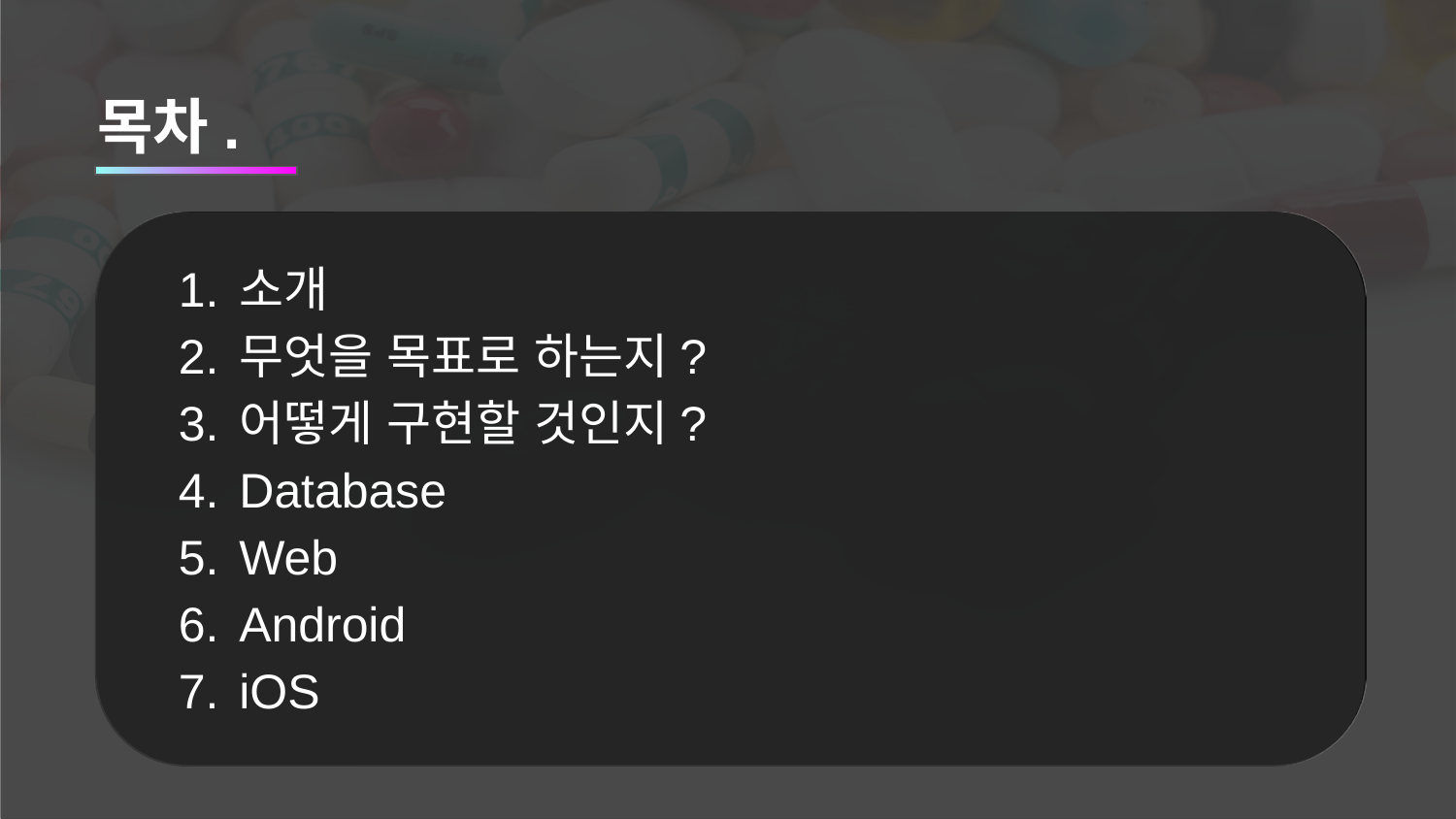

# 목차.

소개
무엇을 목표로 하는지?
어떻게 구현할 것인지?
Database
Web
Android
iOS